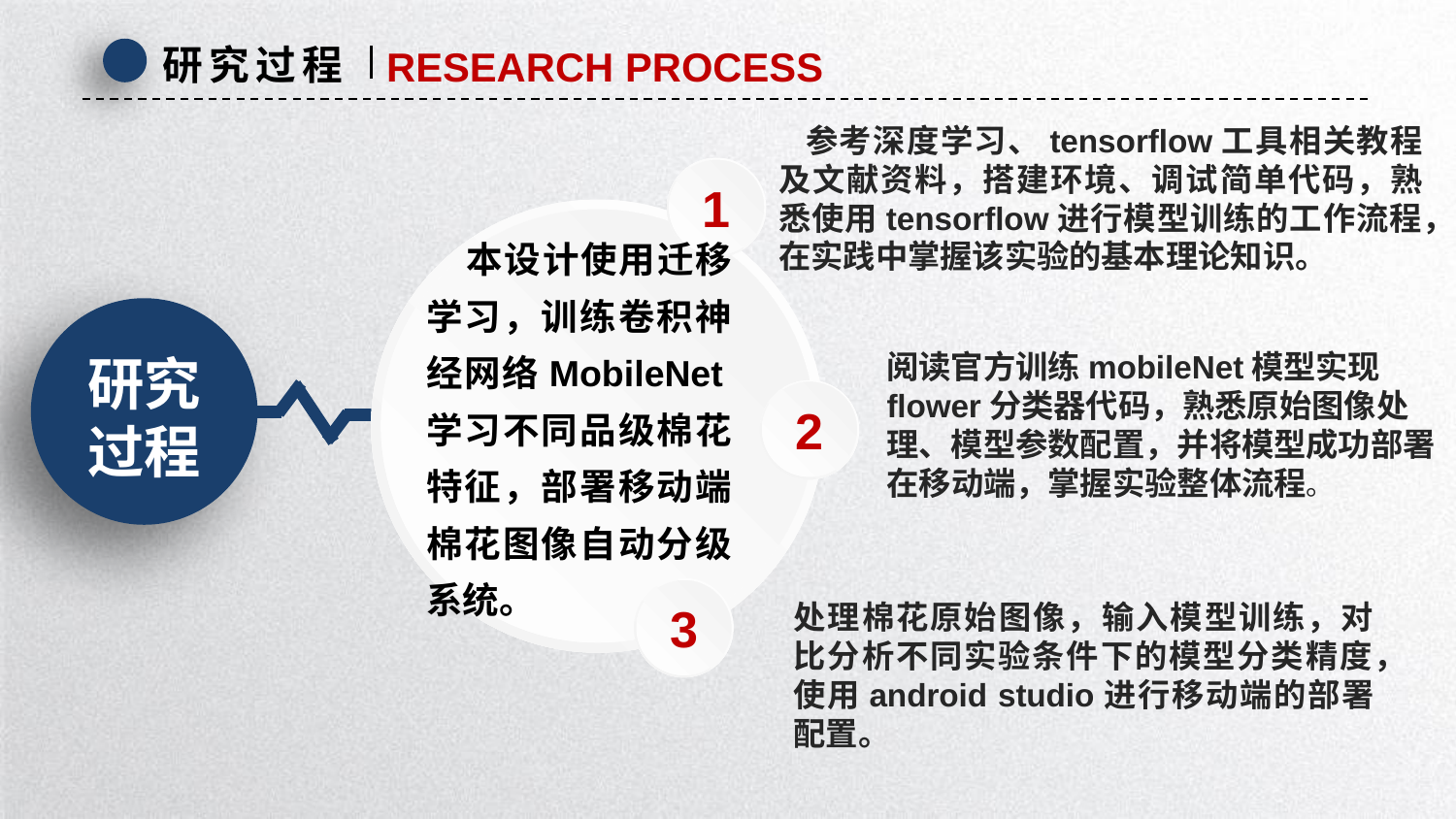

研究过程
RESEARCH PROCESS

  参考深度学习、tensorflow工具相关教程及文献资料，搭建环境、调试简单代码，熟悉使用tensorflow进行模型训练的工作流程，在实践中掌握该实验的基本理论知识。

1

   本设计使用迁移学习，训练卷积神经网络MobileNet学习不同品级棉花特征，部署移动端棉花图像自动分级系统。

阅读官方训练mobileNet模型实现flower分类器代码，熟悉原始图像处理、模型参数配置，并将模型成功部署在移动端，掌握实验整体流程。
研究
过程

2

3
处理棉花原始图像，输入模型训练，对比分析不同实验条件下的模型分类精度，使用android studio进行移动端的部署配置。